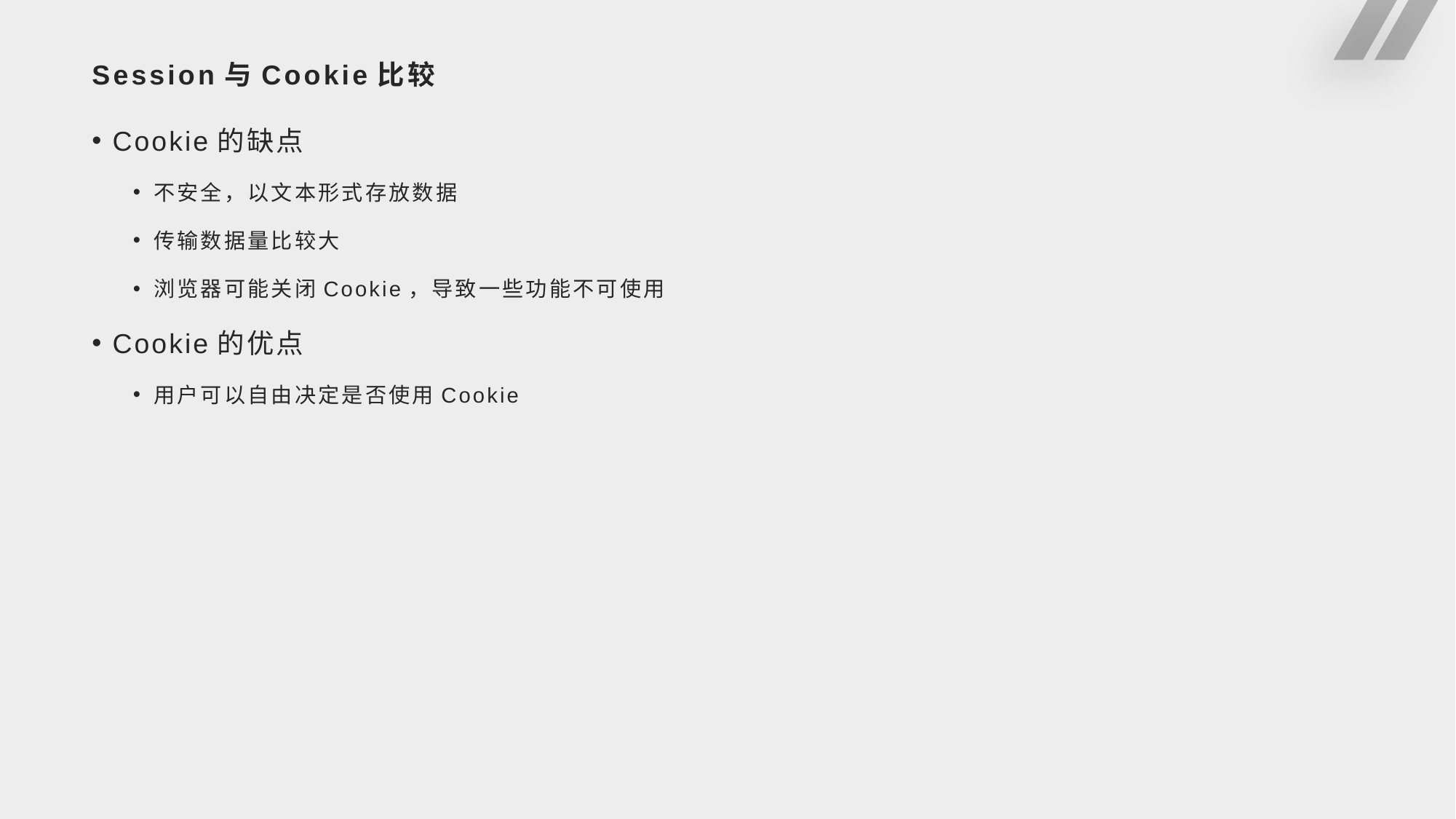

# Session与Cookie比较
Cookie的缺点
不安全，以文本形式存放数据
传输数据量比较大
浏览器可能关闭Cookie，导致一些功能不可使用
Cookie的优点
用户可以自由决定是否使用Cookie